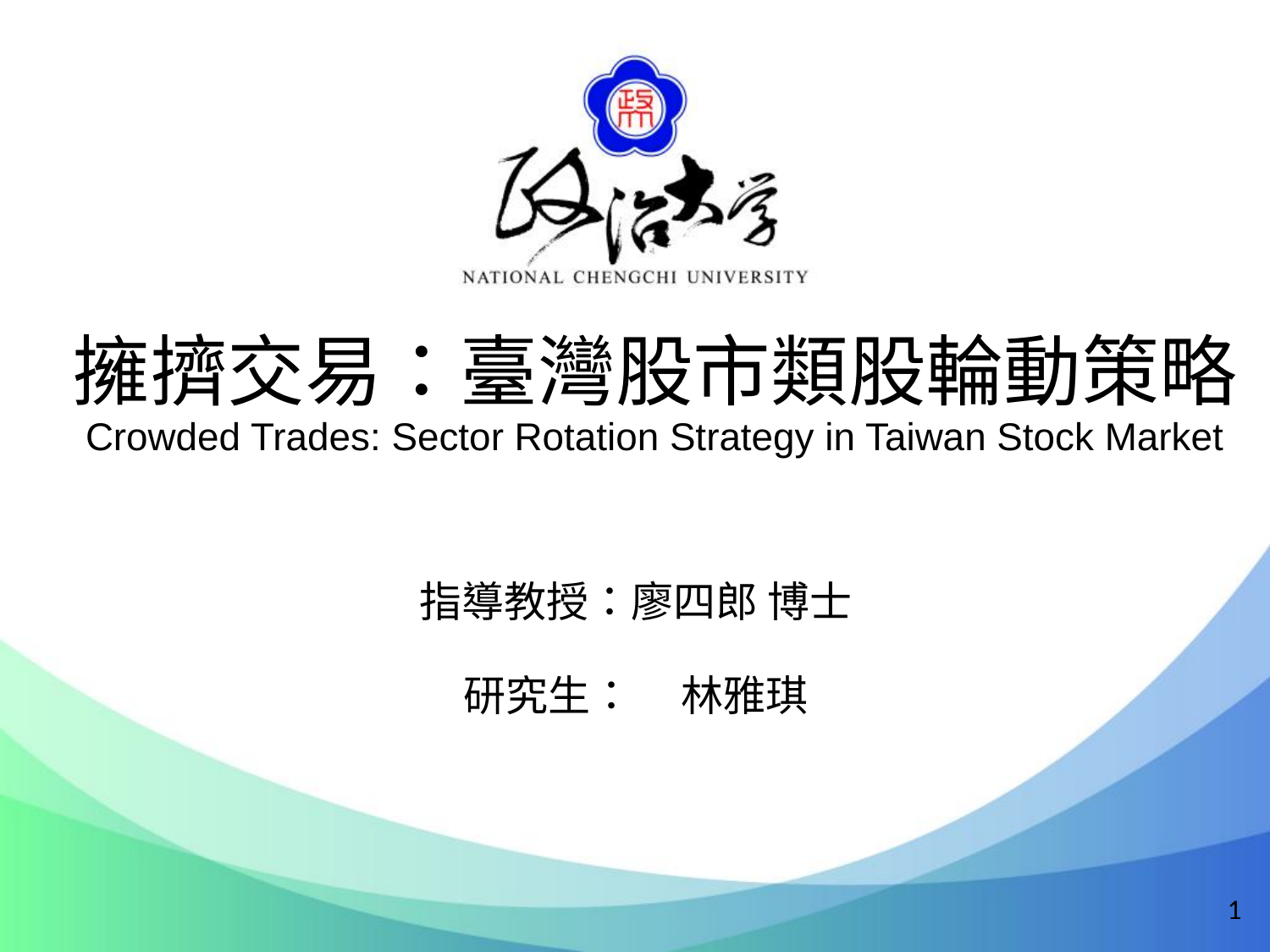

# 擁擠交易：臺灣股市類股輪動策略 Crowded Trades: Sector Rotation Strategy in Taiwan Stock Market
指導教授：廖四郎 博士
研究生：     林雅琪
1